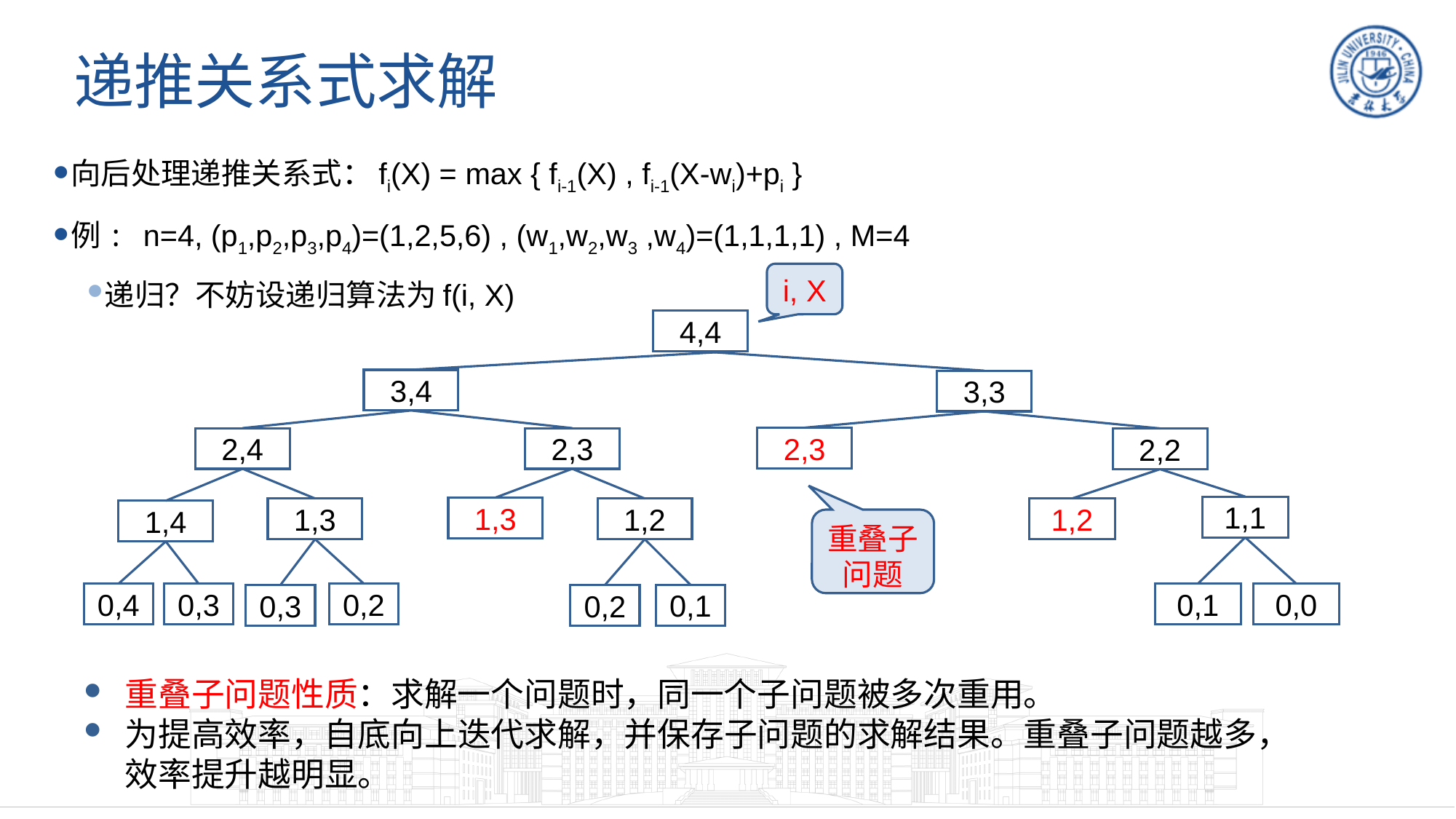

# 递推关系式求解
向后处理递推关系式：fi(X) = max { fi-1(X) , fi-1(X-wi)+pi }
例: n=4, (p1,p2,p3,p4)=(1,2,5,6) , (w1,w2,w3 ,w4)=(1,1,1,1) , M=4
递归？不妨设递归算法为f(i, X)
i, X
4,4
3,4
3,3
2,3
2,4
2,3
2,2
1,1
1,3
1,2
1,3
1,2
1,4
0,1
0,0
0,4
0,3
0,2
0,1
0,3
0,2
重叠子问题
重叠子问题性质：求解一个问题时，同一个子问题被多次重用。
为提高效率，自底向上迭代求解，并保存子问题的求解结果。重叠子问题越多，效率提升越明显。
12